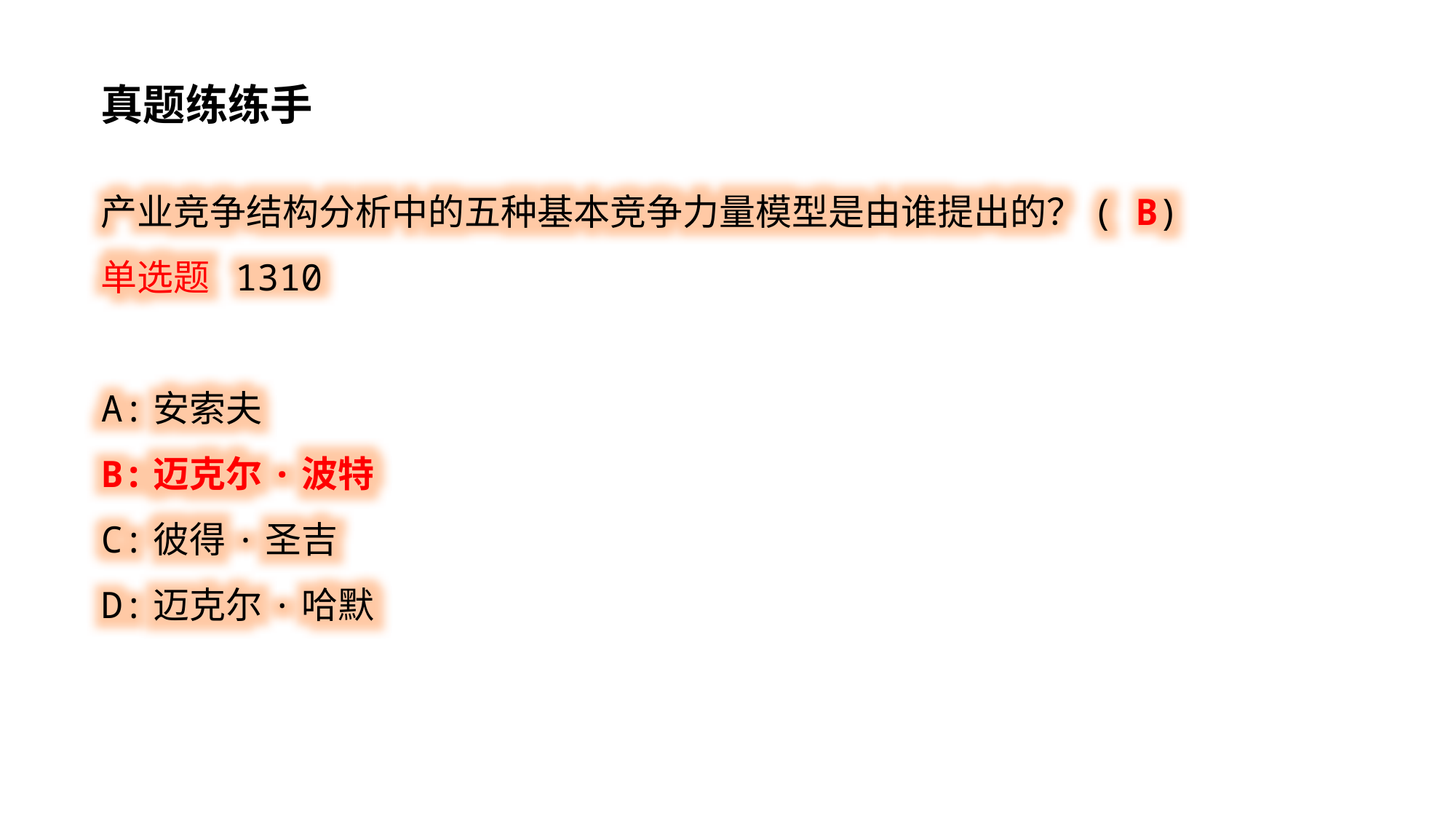

真题练练手
产业竞争结构分析中的五种基本竞争力量模型是由谁提出的？( B)
单选题  1310

A:安索夫
B:迈克尔·波特
C:彼得·圣吉
D:迈克尔·哈默